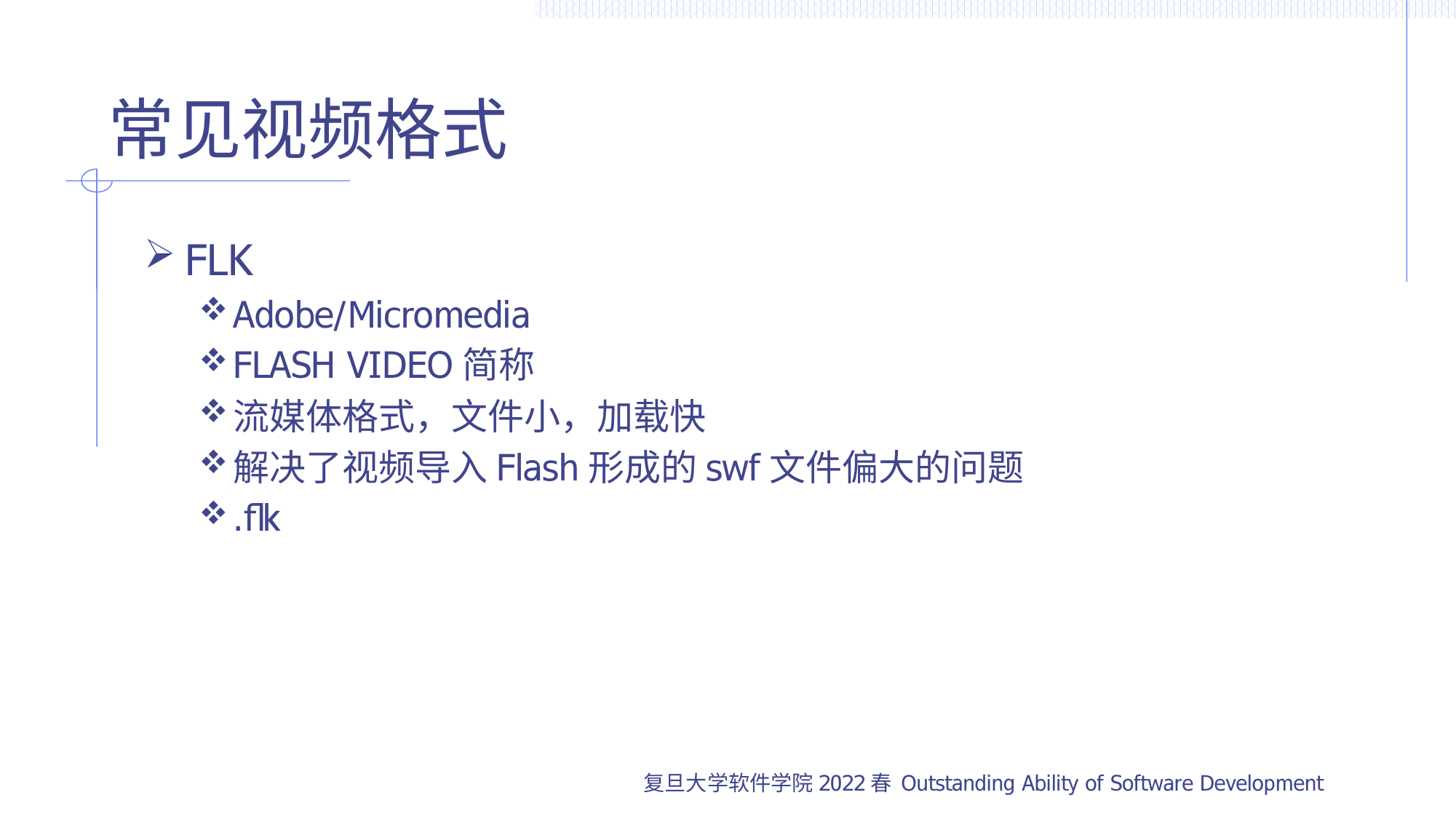

# 常见视频格式
FLK
Adobe/Micromedia
FLASH VIDEO简称
流媒体格式，文件小，加载快
解决了视频导入Flash形成的swf文件偏大的问题
.flk